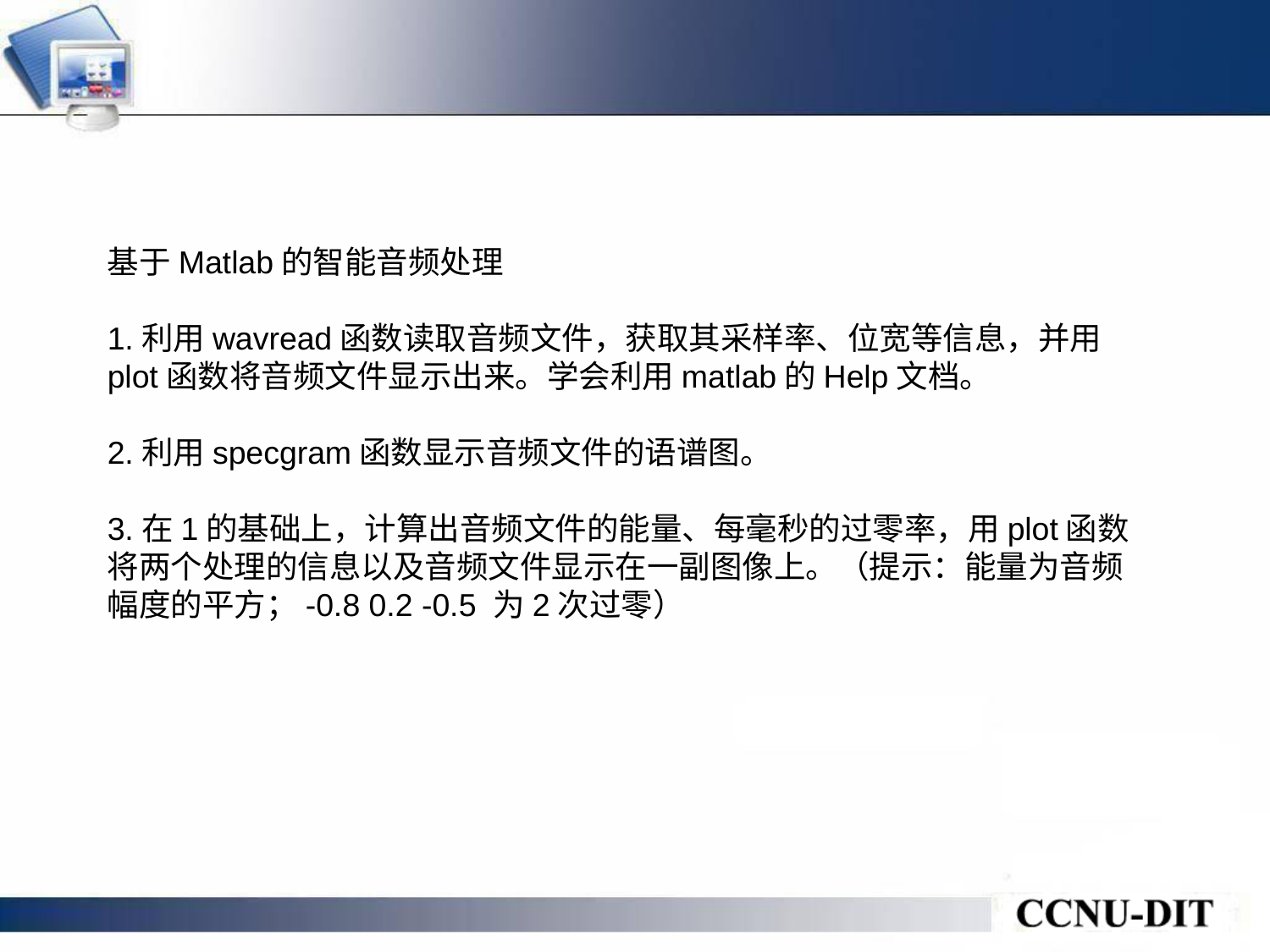

基于Matlab的智能音频处理

1.利用wavread函数读取音频文件，获取其采样率、位宽等信息，并用plot函数将音频文件显示出来。学会利用matlab的Help文档。

2.利用specgram函数显示音频文件的语谱图。

3.在1的基础上，计算出音频文件的能量、每毫秒的过零率，用plot函数将两个处理的信息以及音频文件显示在一副图像上。（提示：能量为音频幅度的平方；-0.8 0.2 -0.5 为2次过零）